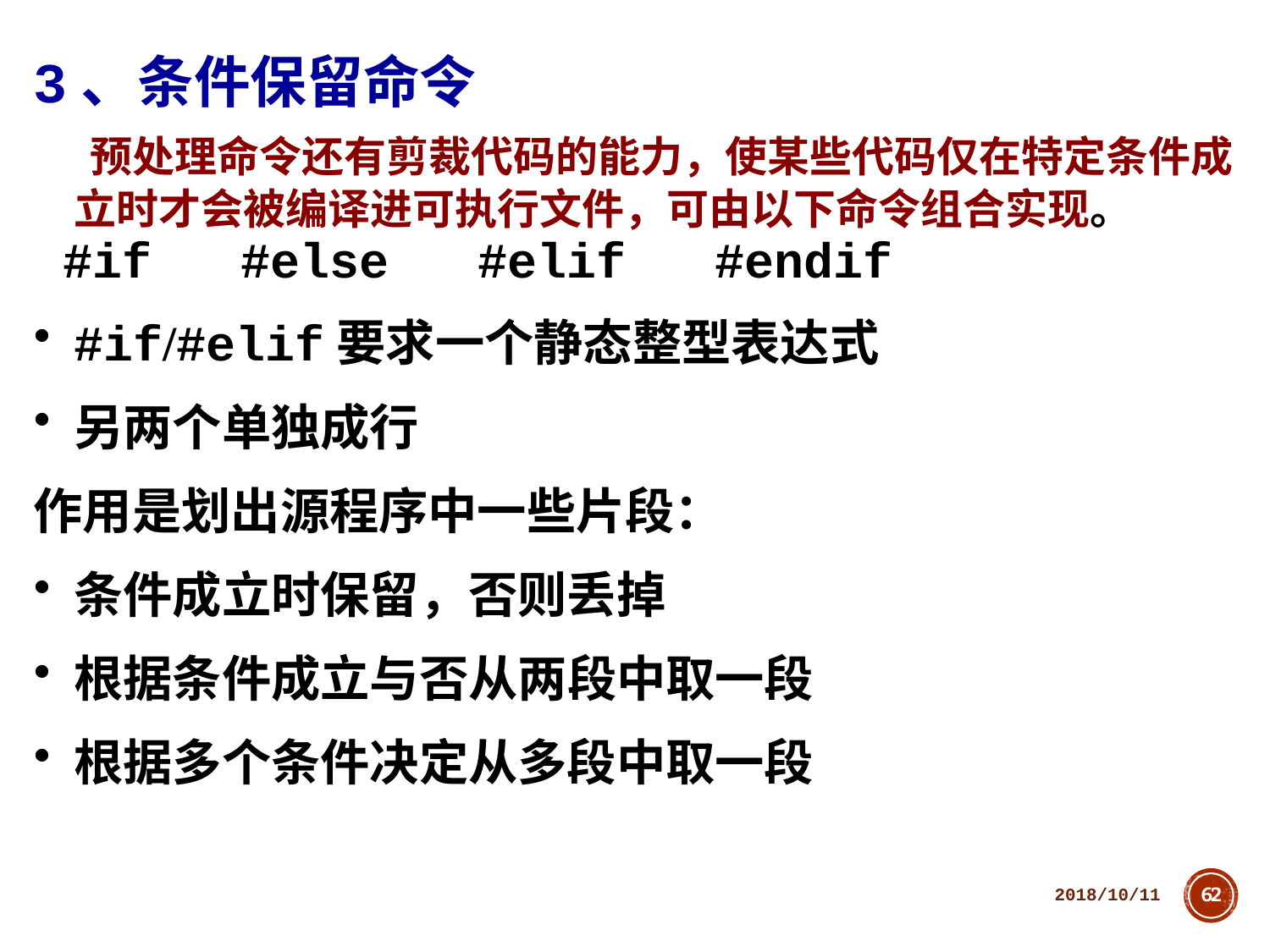

3、条件保留命令
    预处理命令还有剪裁代码的能力，使某些代码仅在特定条件成立时才会被编译进可执行文件，可由以下命令组合实现。
 #if   #else   #elif   #endif
#if/#elif要求一个静态整型表达式
另两个单独成行
作用是划出源程序中一些片段：
条件成立时保留，否则丢掉
根据条件成立与否从两段中取一段
根据多个条件决定从多段中取一段
2018/10/11
62